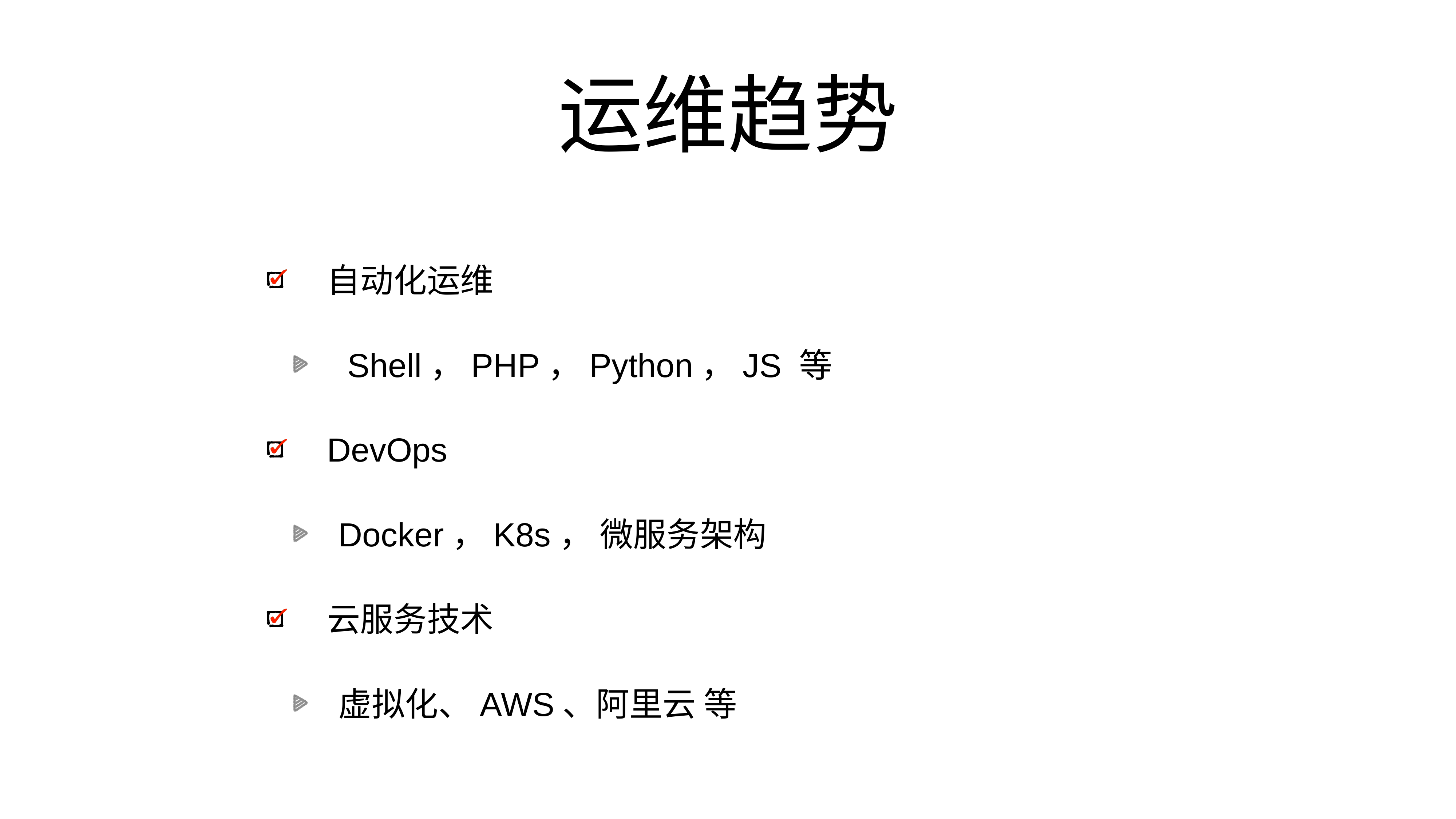

# 运维趋势
自动化运维
 Shell，PHP，Python，JS 等
DevOps
Docker，K8s， 微服务架构
云服务技术
虚拟化、AWS、阿里云 等